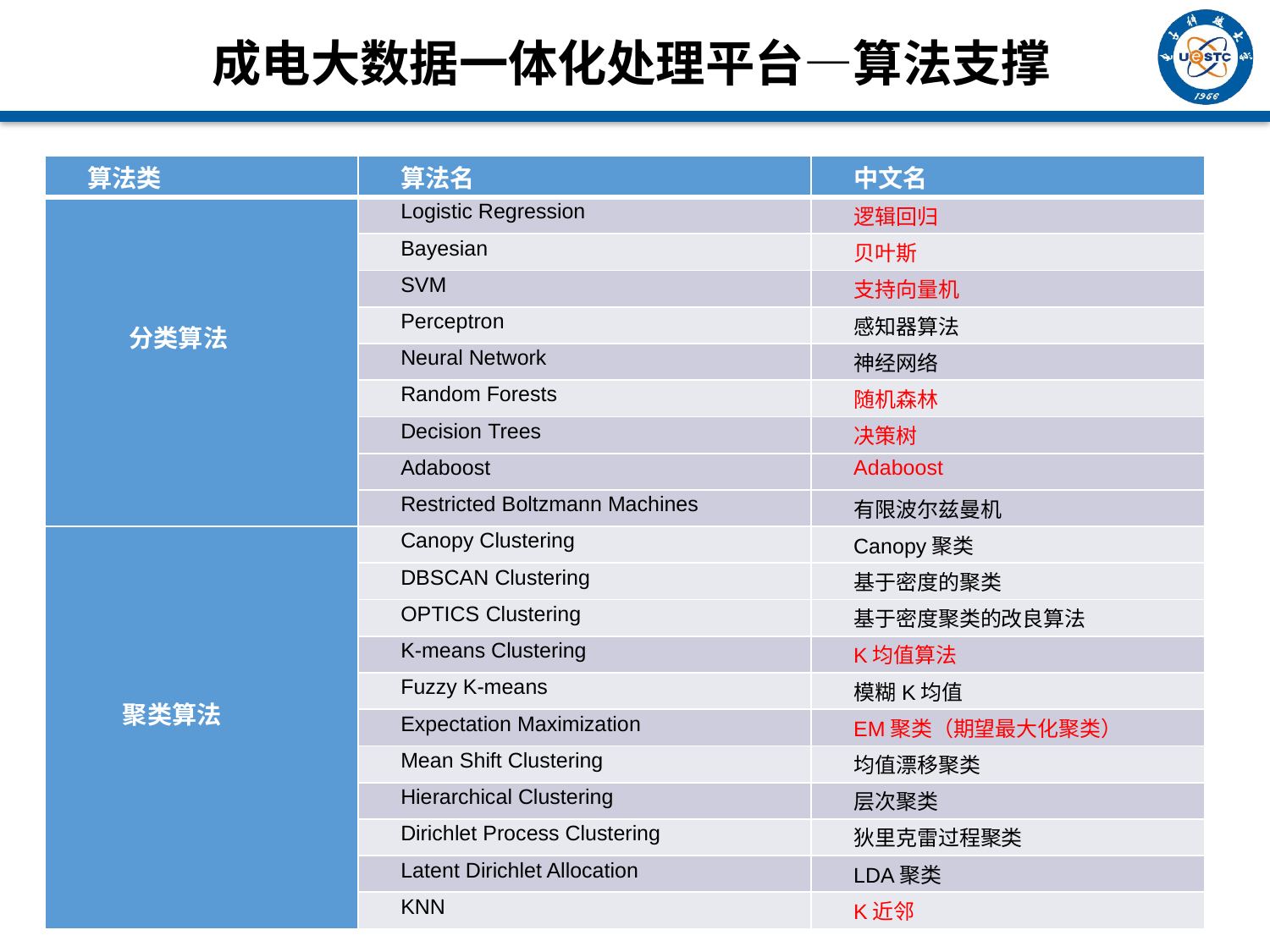

成电大数据一体化处理平台—算法支撑
| 算法类 | 算法名 | 中文名 |
| --- | --- | --- |
| 分类算法 | Logistic Regression | 逻辑回归 |
|  | Bayesian | 贝叶斯 |
|  | SVM | 支持向量机 |
|  | Perceptron | 感知器算法 |
|  | Neural Network | 神经网络 |
|  | Random Forests | 随机森林 |
|  | Decision Trees | 决策树 |
|  | Adaboost | Adaboost |
|  | Restricted Boltzmann Machines | 有限波尔兹曼机 |
| 聚类算法 | Canopy Clustering | Canopy聚类 |
|  | DBSCAN Clustering | 基于密度的聚类 |
|  | OPTICS Clustering | 基于密度聚类的改良算法 |
|  | K-means Clustering | K均值算法 |
|  | Fuzzy K-means | 模糊K均值 |
|  | Expectation Maximization | EM聚类（期望最大化聚类） |
|  | Mean Shift Clustering | 均值漂移聚类 |
|  | Hierarchical Clustering | 层次聚类 |
|  | Dirichlet Process Clustering | 狄里克雷过程聚类 |
|  | Latent Dirichlet Allocation | LDA聚类 |
|  | KNN | K近邻 |